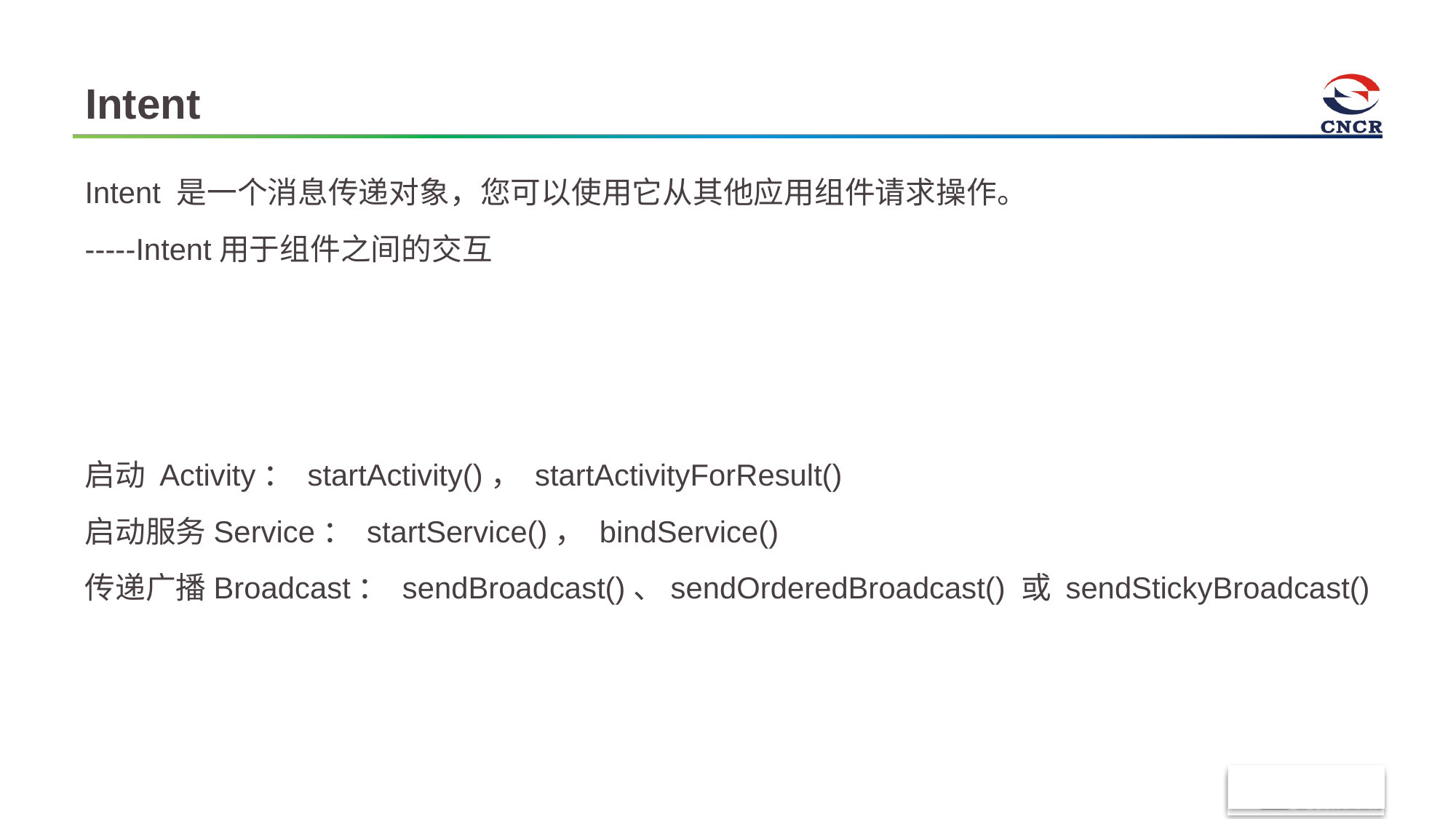

# Intent
Intent 是一个消息传递对象，您可以使用它从其他应用组件请求操作。
-----Intent用于组件之间的交互

启动 Activity： startActivity()， startActivityForResult()
启动服务Service： startService()， bindService()
传递广播Broadcast： sendBroadcast()、sendOrderedBroadcast() 或 sendStickyBroadcast()